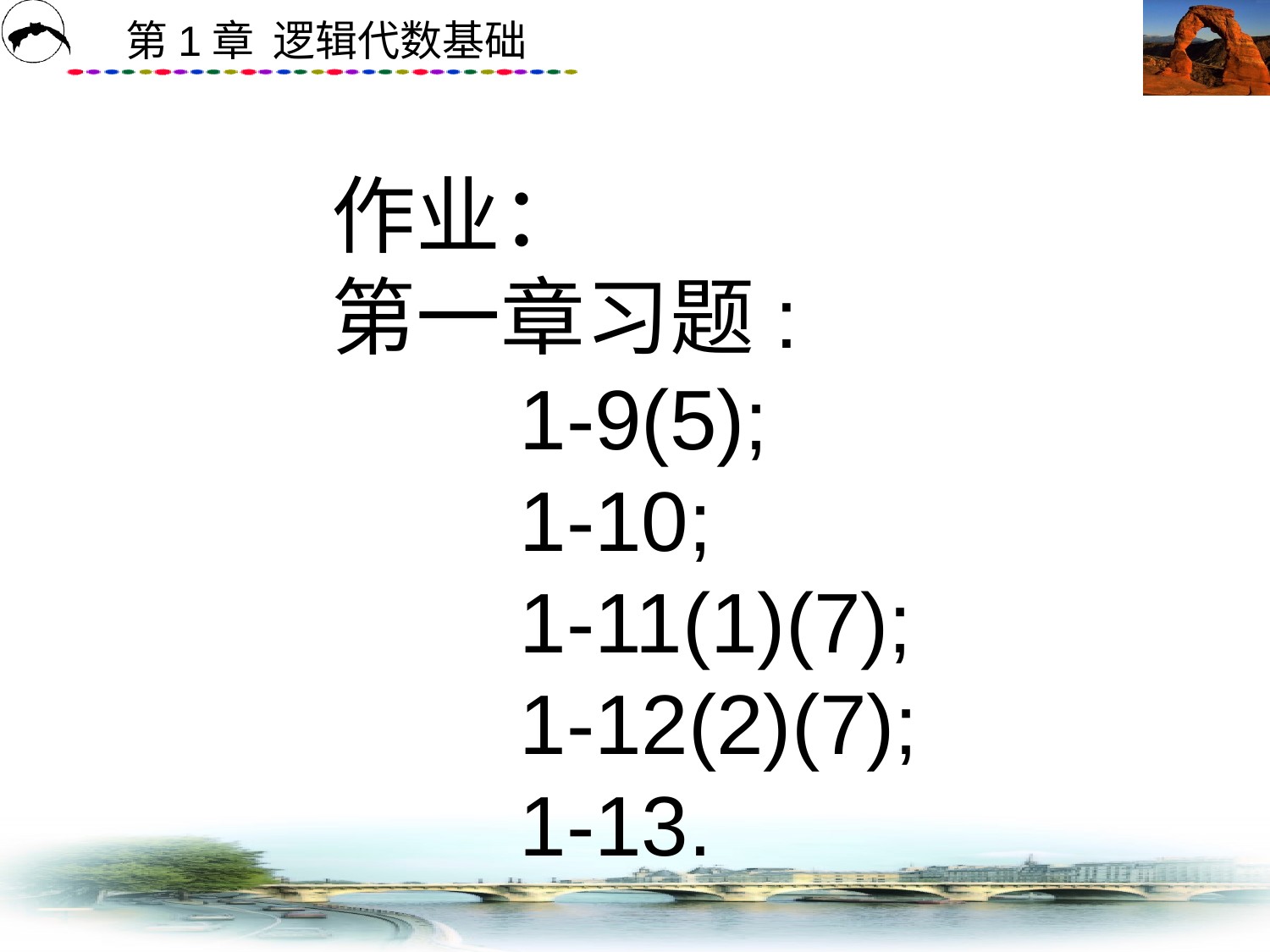

2024/3/10

作业：
第一章习题:
        1-9(5);
        1-10;
        1-11(1)(7);
        1-12(2)(7);
        1-13.